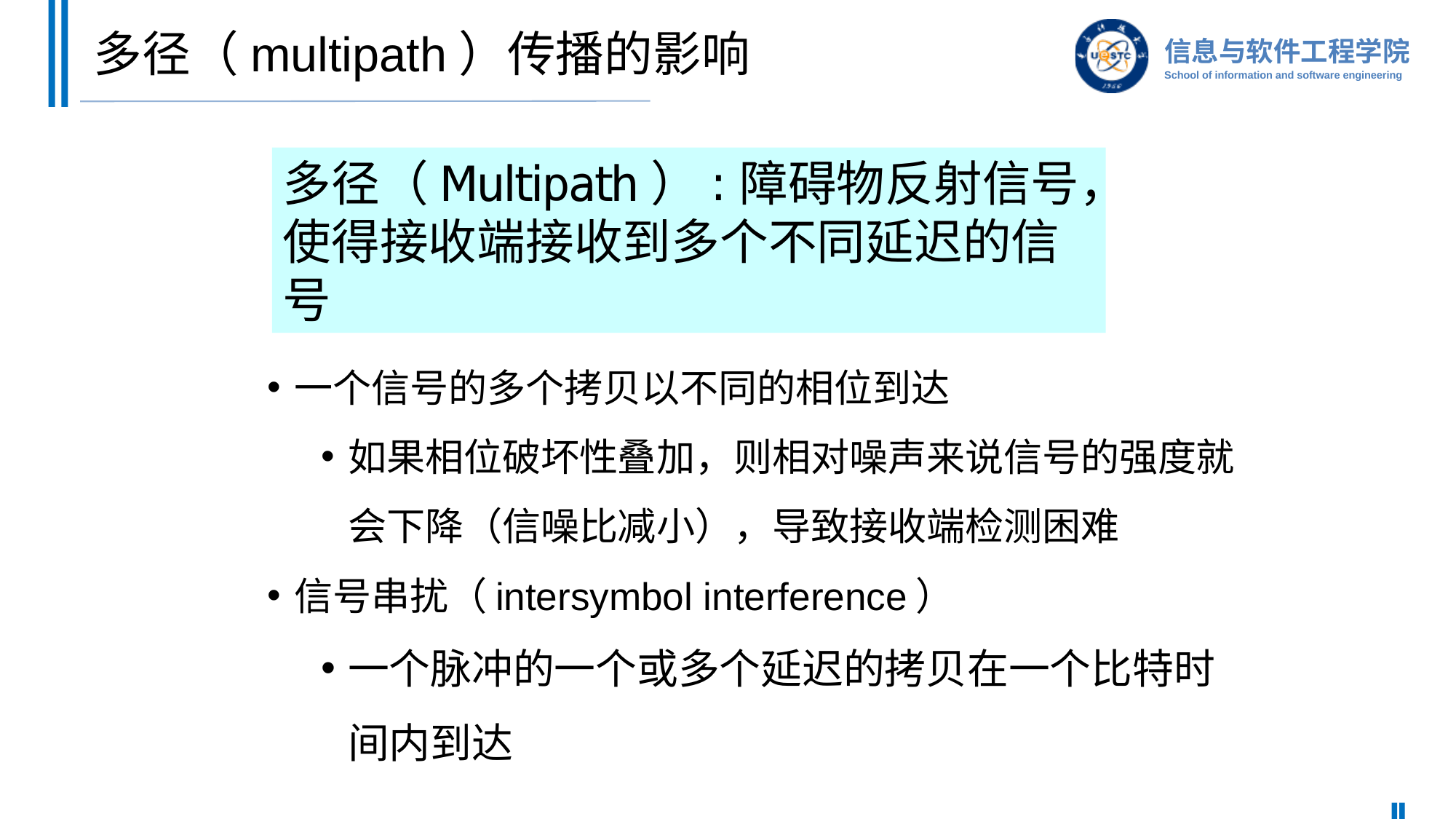

# 多径（multipath）传播的影响
多径（Multipath）:障碍物反射信号，使得接收端接收到多个不同延迟的信号
一个信号的多个拷贝以不同的相位到达
如果相位破坏性叠加，则相对噪声来说信号的强度就会下降（信噪比减小），导致接收端检测困难
信号串扰（intersymbol interference）
一个脉冲的一个或多个延迟的拷贝在一个比特时间内到达